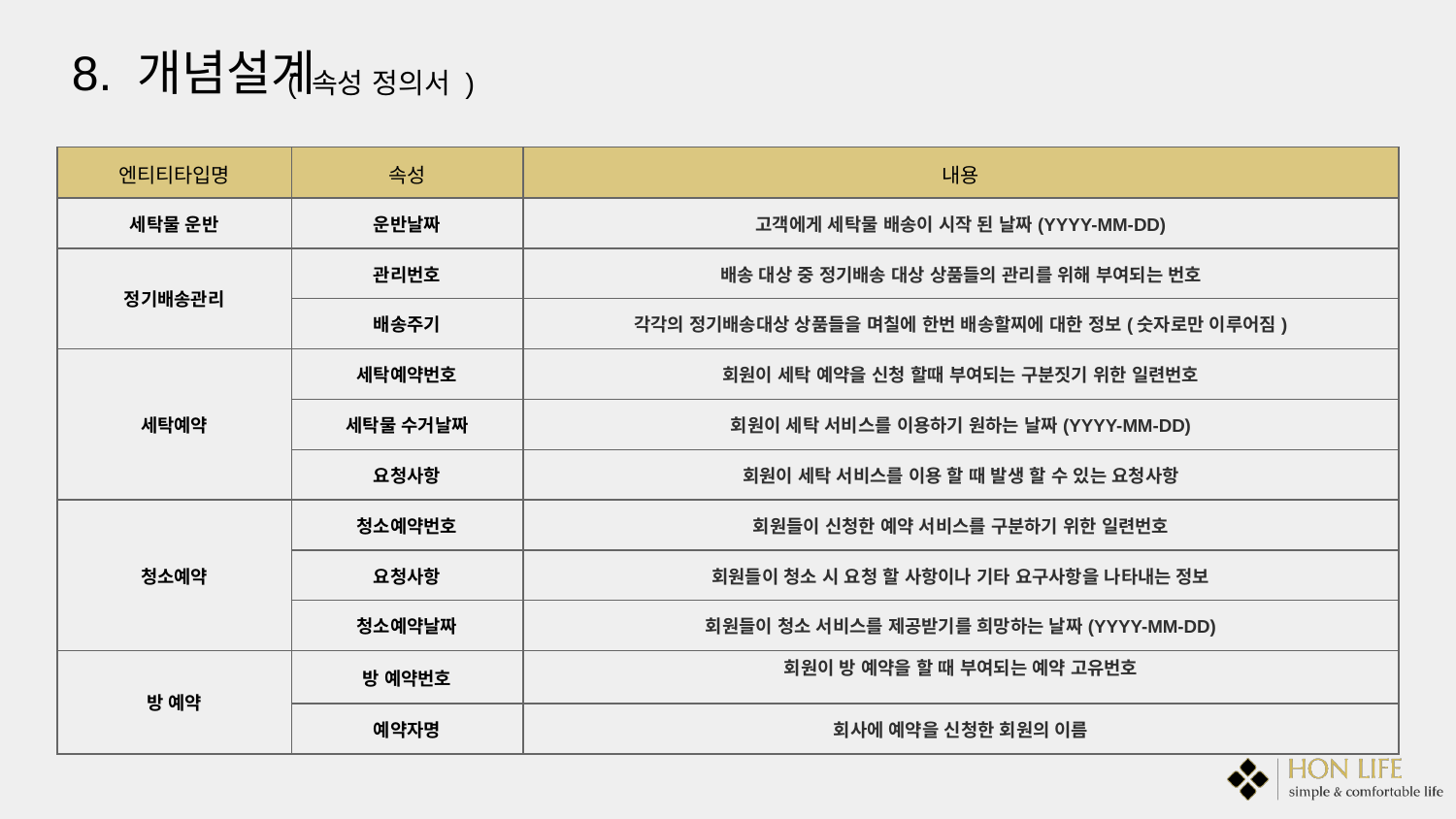

8. 개념설계
( 속성 정의서 )

| 엔티티타입명 | 속성 | 내용 |  |  |
| --- | --- | --- | --- | --- |
| 세탁물 운반 | 운반날짜 | 고객에게 세탁물 배송이 시작 된 날짜(YYYY-MM-DD) |  |  |
| 정기배송관리 | 관리번호 | 배송 대상 중 정기배송 대상 상품들의 관리를 위해 부여되는 번호 |  |  |
|  | 배송주기 | 각각의 정기배송대상 상품들을 며칠에 한번 배송할찌에 대한 정보(숫자로만 이루어짐) |  |  |
| 세탁예약 | 세탁예약번호 | 회원이 세탁 예약을 신청 할때 부여되는 구분짓기 위한 일련번호 |  |  |
|  | 세탁물 수거날짜 | 회원이 세탁 서비스를 이용하기 원하는 날짜(YYYY-MM-DD) |  |  |
|  | 요청사항 | 회원이 세탁 서비스를 이용 할 때 발생 할 수 있는 요청사항 |  |  |
| 청소예약 | 청소예약번호 | 회원들이 신청한 예약 서비스를 구분하기 위한 일련번호 |  |  |
|  | 요청사항 | 회원들이 청소 시 요청 할 사항이나 기타 요구사항을 나타내는 정보 |  |  |
|  | 청소예약날짜 | 회원들이 청소 서비스를 제공받기를 희망하는 날짜(YYYY-MM-DD) |  |  |
| 방 예약 | 방 예약번호 | 회원이 방 예약을 할 때 부여되는 예약 고유번호 |  |  |
|  | 예약자명 | 회사에 예약을 신청한 회원의 이름 |  |  |